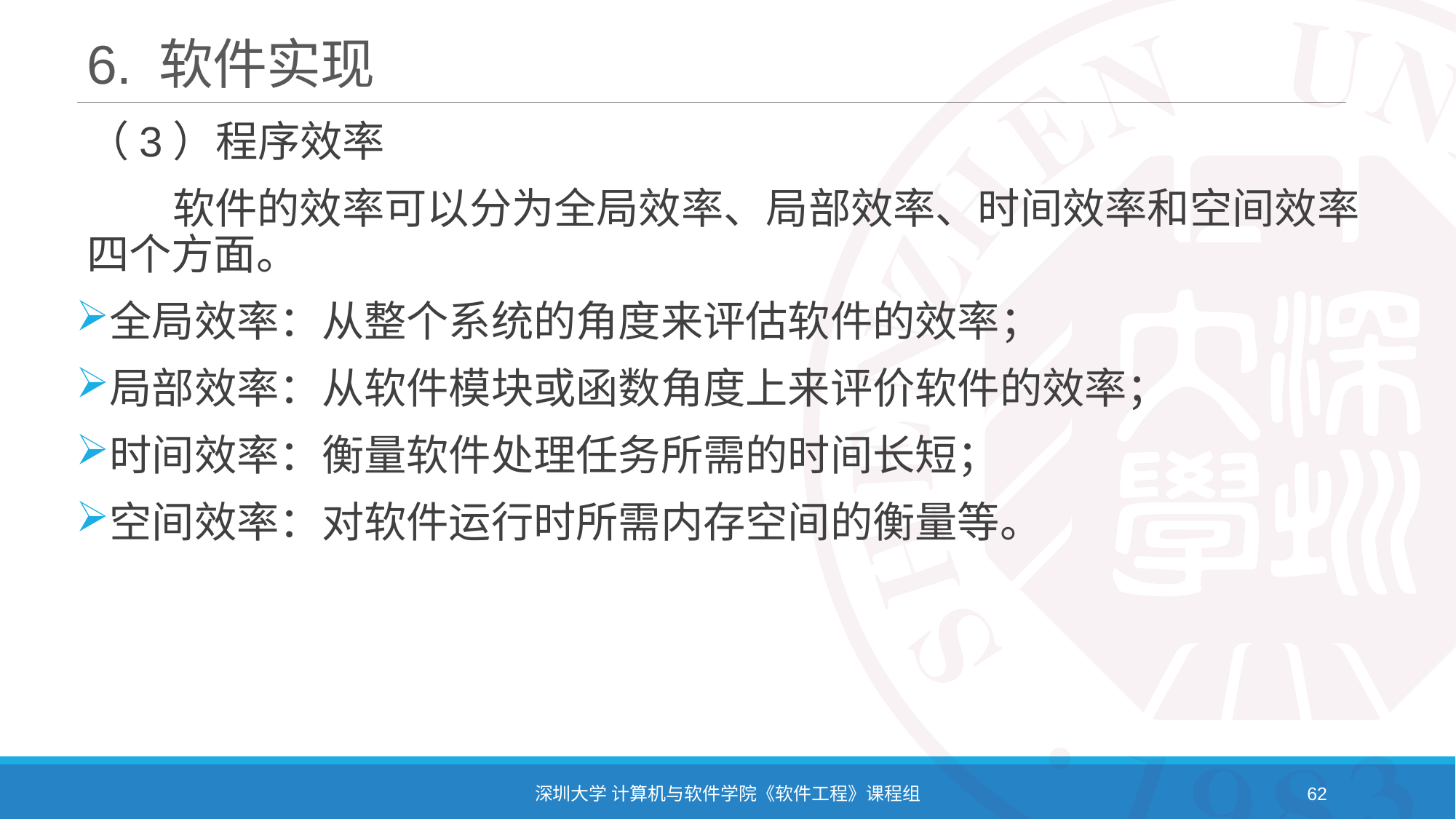

# 6. 软件实现
（3）程序效率
        软件的效率可以分为全局效率、局部效率、时间效率和空间效率四个方面。
全局效率：从整个系统的角度来评估软件的效率；
局部效率：从软件模块或函数角度上来评价软件的效率；
时间效率：衡量软件处理任务所需的时间长短；
空间效率：对软件运行时所需内存空间的衡量等。
深圳大学 计算机与软件学院《软件工程》课程组
62